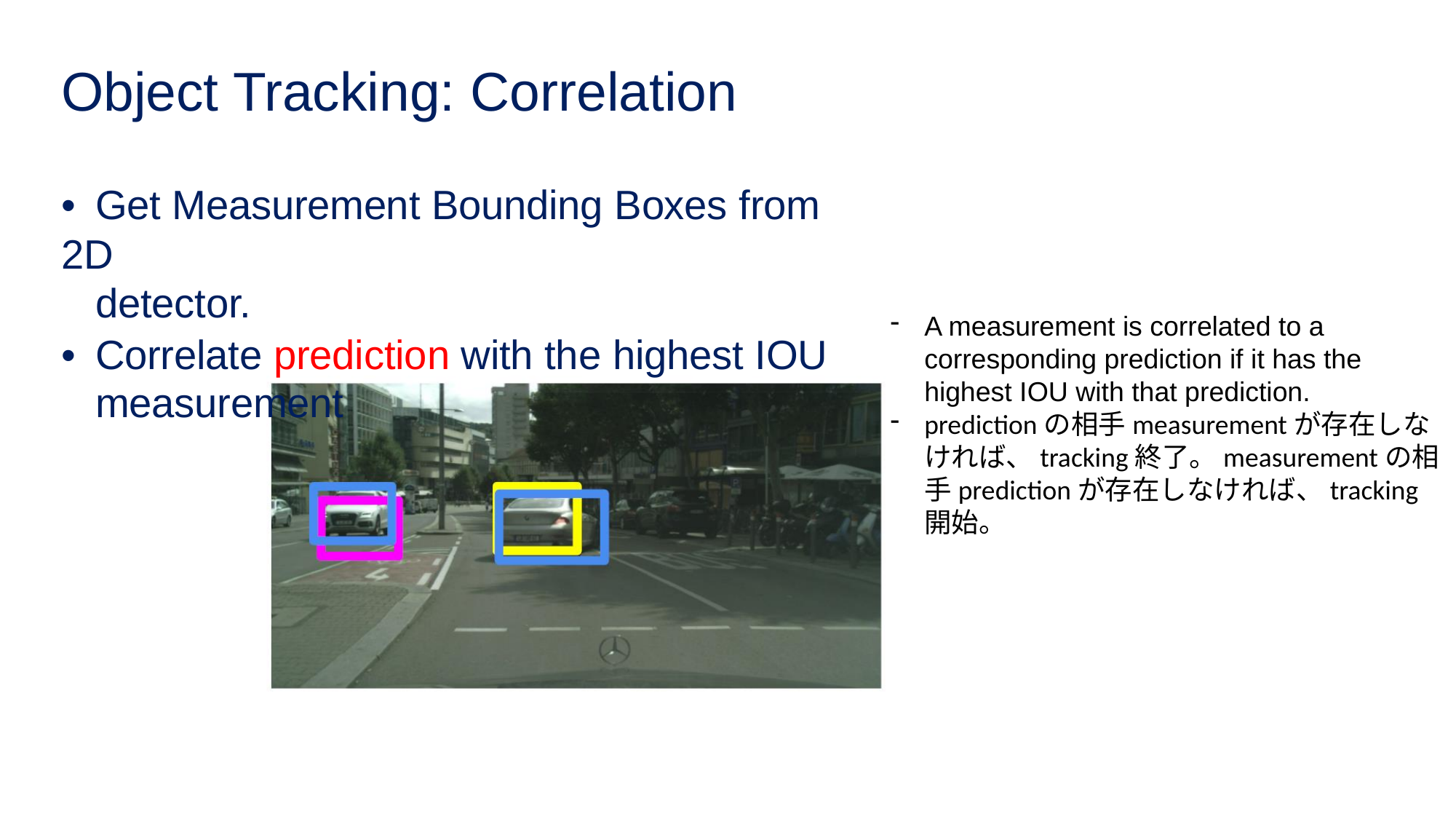

Object Tracking: Correlation
• Get Measurement Bounding Boxes from 2D
detector.
• Correlate prediction with the highest IOU
measurement
A measurement is correlated to a corresponding prediction if it has the highest IOU with that prediction.
predictionの相⼿measurementが存在しなければ、tracking終了。measurementの相 ⼿predictionが存在しなければ、tracking開始。